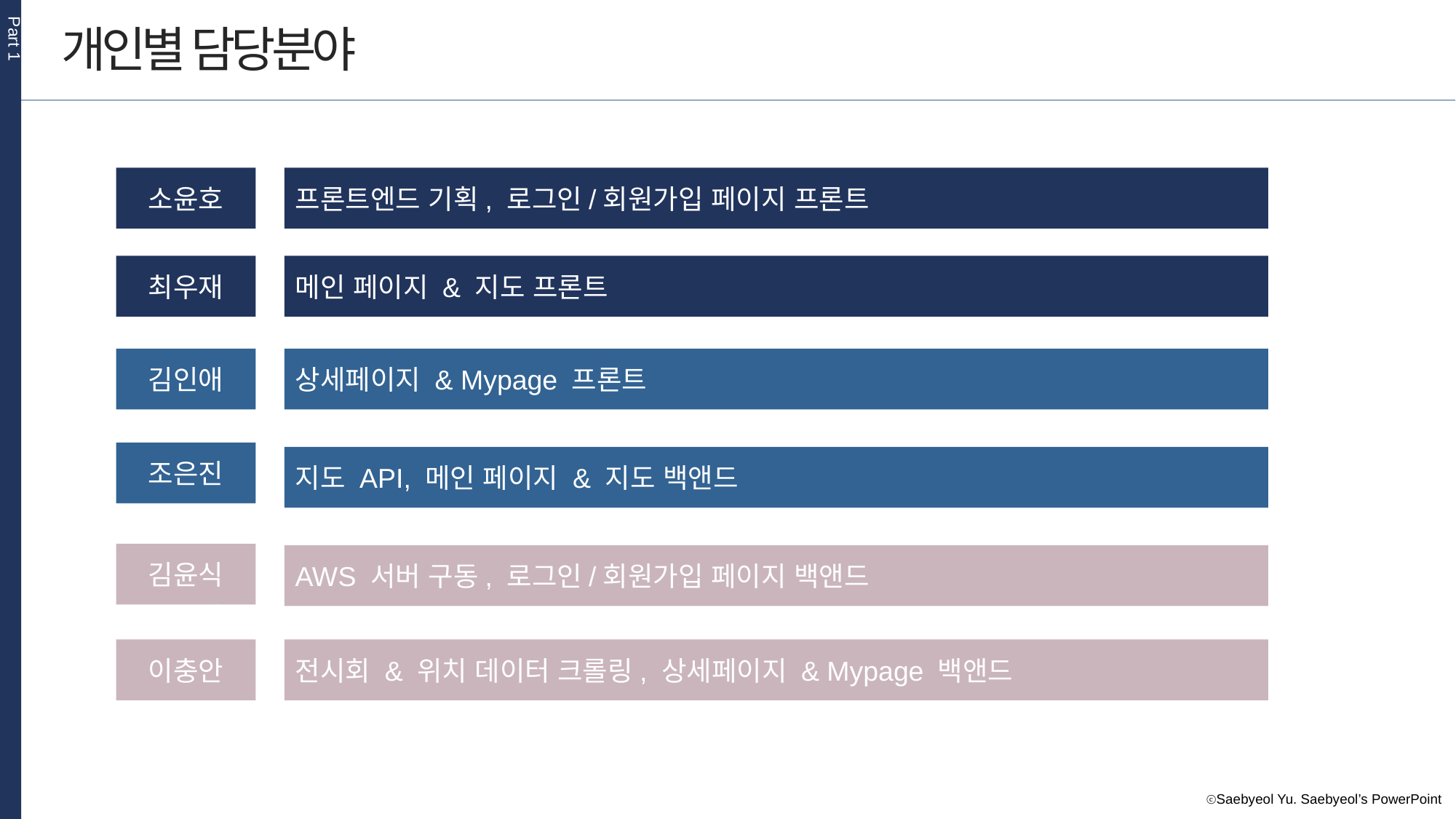

Part 1
개인별 담당분야
소윤호
프론트엔드 기획, 로그인/회원가입 페이지 프론트
주제를 입력하세요
최우재
메인 페이지 & 지도 프론트
1
김인애
상세페이지 & Mypage 프론트
2
조은진
지도 API, 메인 페이지 & 지도 백앤드
김윤식
AWS 서버 구동, 로그인/회원가입 페이지 백앤드
3
이충안
전시회 & 위치 데이터 크롤링, 상세페이지 & Mypage 백앤드